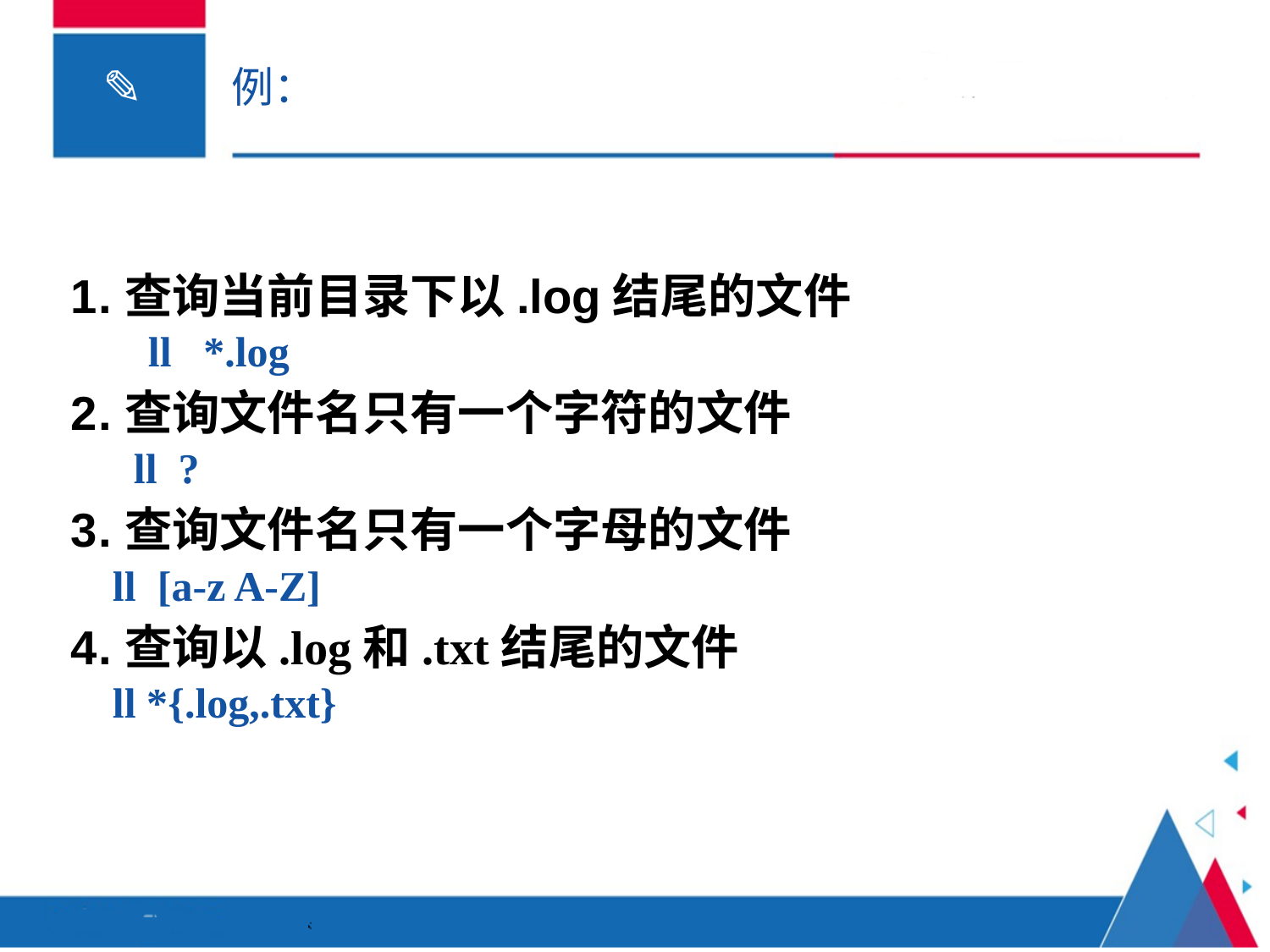

# 例：
查询当前目录下以.log结尾的文件
   ll   *.log
查询文件名只有一个字符的文件
  ll  ?
查询文件名只有一个字母的文件
ll  [a-z A-Z]
查询以.log和.txt结尾的文件
ll *{.log,.txt}